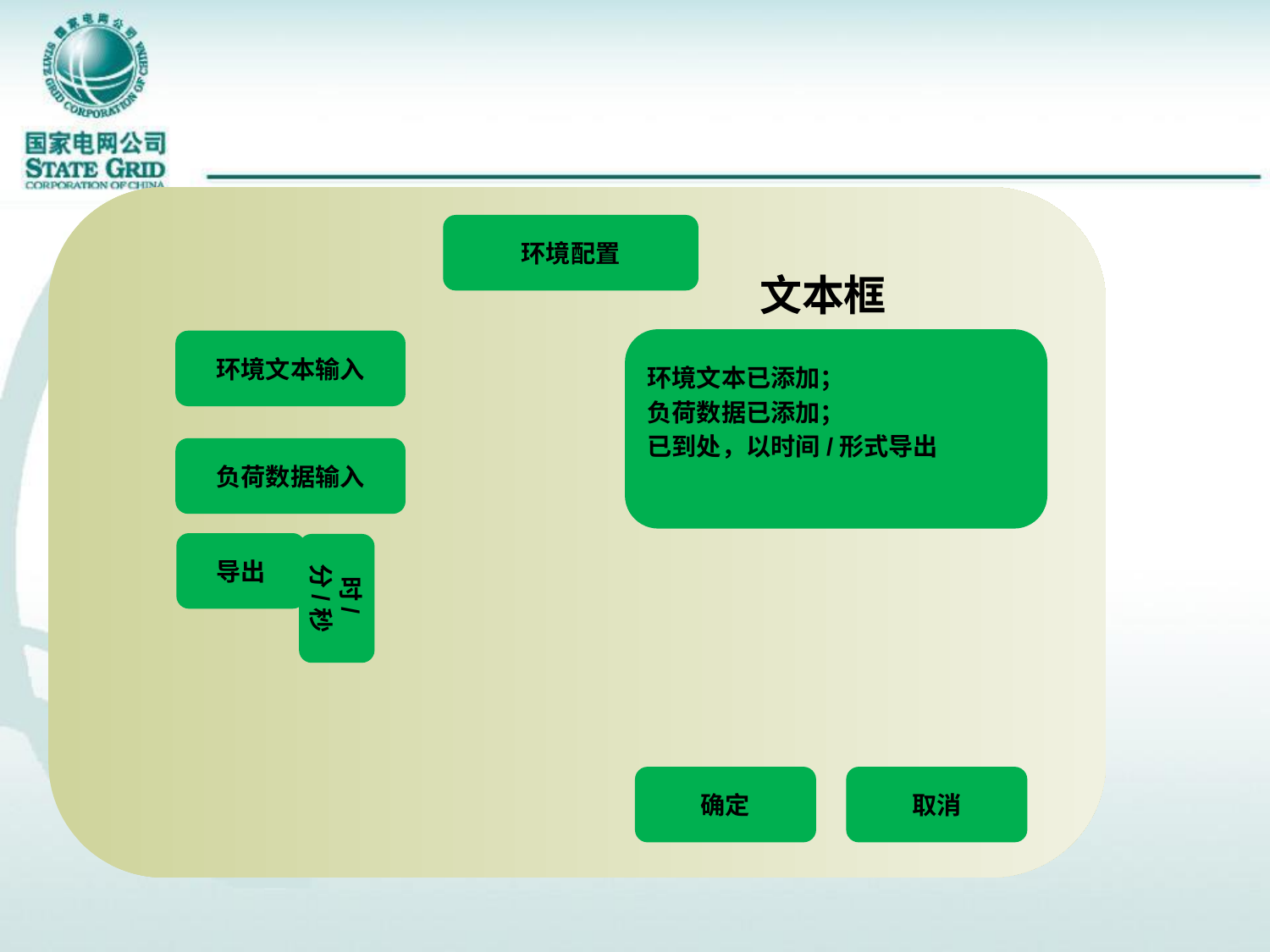

环境配置
文本框
环境文本已添加；
负荷数据已添加；
已到处，以时间/形式导出

环境文本输入
负荷数据输入
导出
时/分/秒
确定
取消